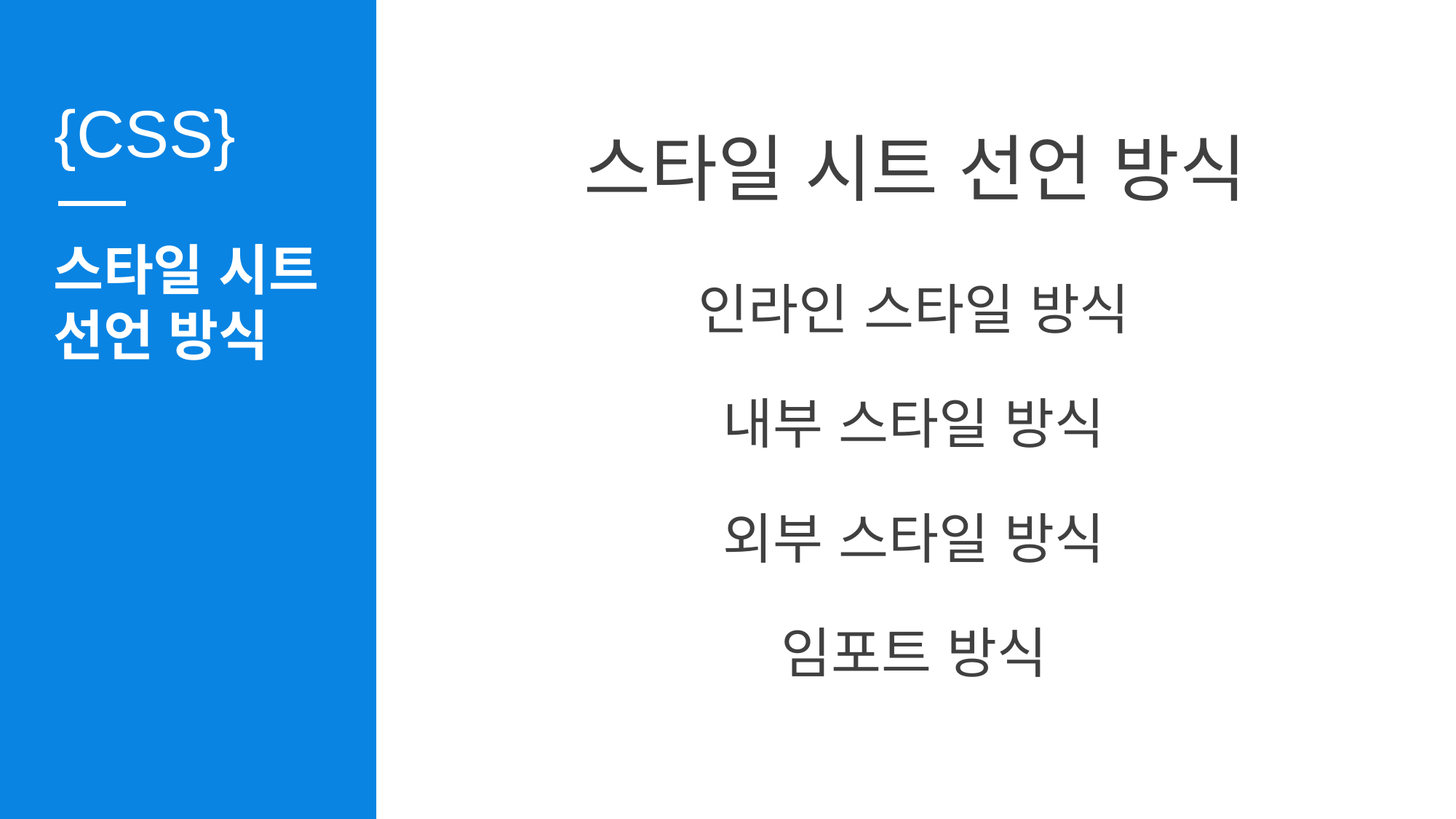

스타일 시트 선언 방식
스타일 시트
선언 방식
인라인 스타일 방식
내부 스타일 방식
외부 스타일 방식
임포트 방식